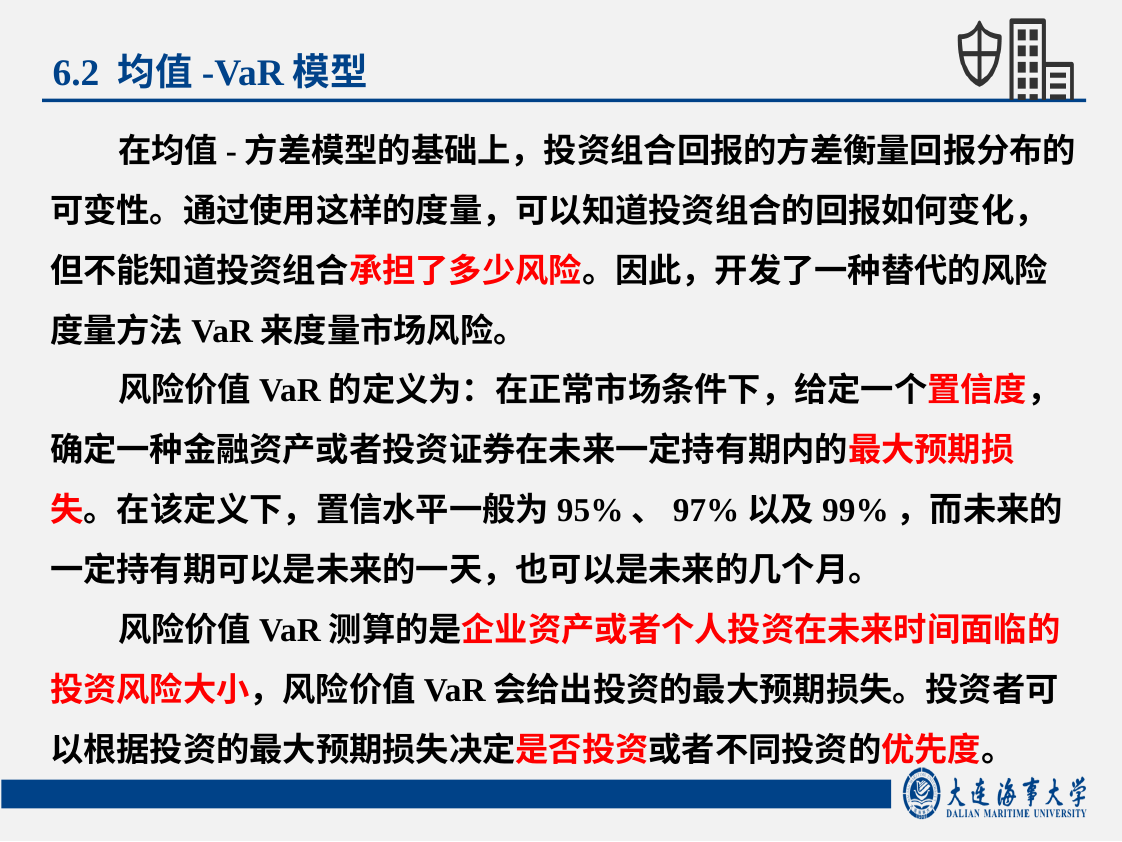

6.2 均值-VaR模型
        在均值-方差模型的基础上，投资组合回报的方差衡量回报分布的可变性。通过使用这样的度量，可以知道投资组合的回报如何变化，但不能知道投资组合承担了多少风险。因此，开发了一种替代的风险度量方法VaR来度量市场风险。
        风险价值VaR的定义为：在正常市场条件下，给定一个置信度，确定一种金融资产或者投资证券在未来一定持有期内的最大预期损失。在该定义下，置信水平一般为95%、97%以及99%，而未来的一定持有期可以是未来的一天，也可以是未来的几个月。
        风险价值VaR测算的是企业资产或者个人投资在未来时间面临的投资风险大小，风险价值VaR会给出投资的最大预期损失。投资者可以根据投资的最大预期损失决定是否投资或者不同投资的优先度。